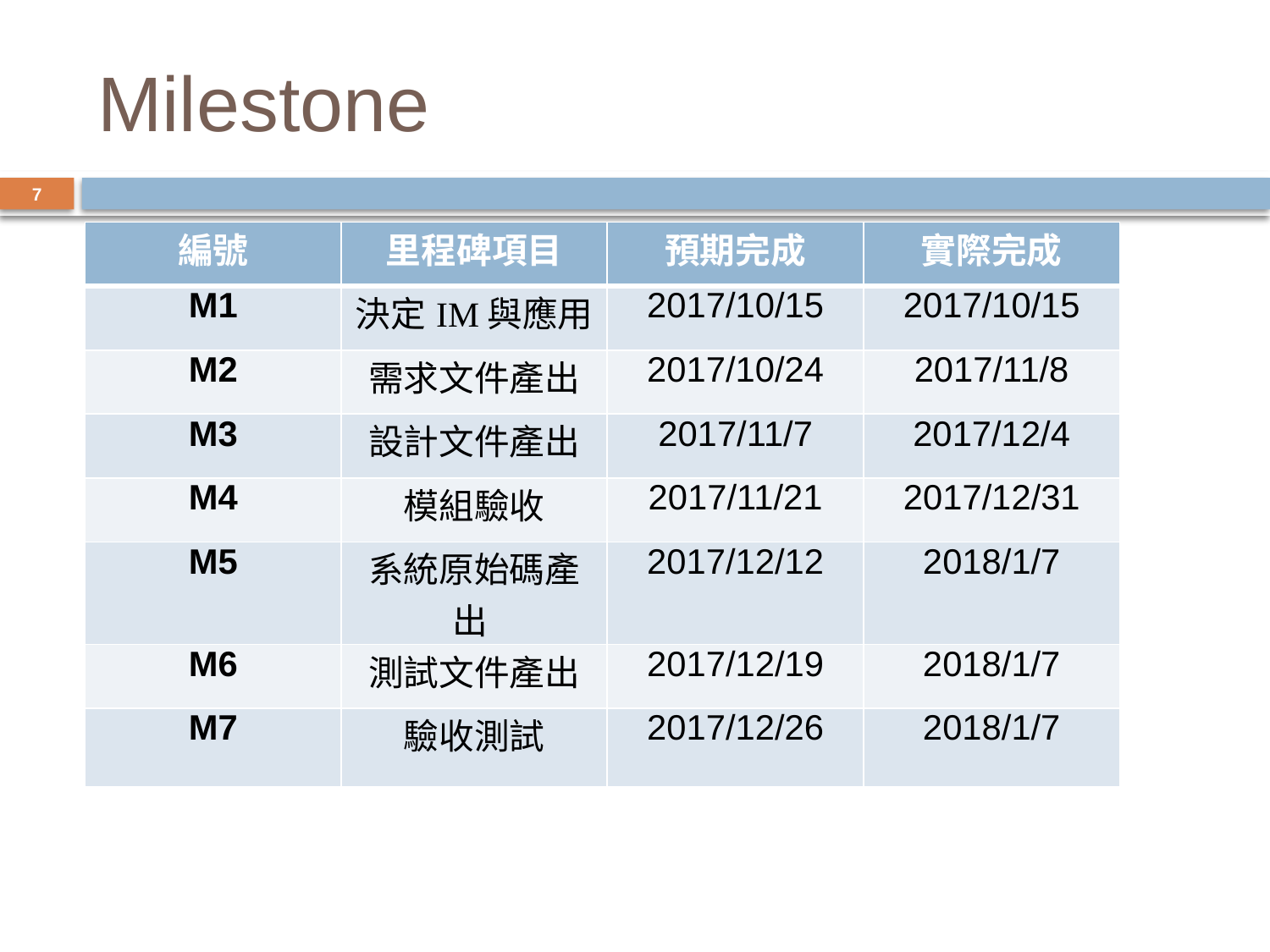

# Milestone
7
| 編號 | 里程碑項目 | 預期完成 | 實際完成 |
| --- | --- | --- | --- |
| M1 | 決定IM與應用 | 2017/10/15 | 2017/10/15 |
| M2 | 需求文件產出 | 2017/10/24 | 2017/11/8 |
| M3 | 設計文件產出 | 2017/11/7 | 2017/12/4 |
| M4 | 模組驗收 | 2017/11/21 | 2017/12/31 |
| M5 | 系統原始碼產出 | 2017/12/12 | 2018/1/7 |
| M6 | 測試文件產出 | 2017/12/19 | 2018/1/7 |
| M7 | 驗收測試 | 2017/12/26 | 2018/1/7 |